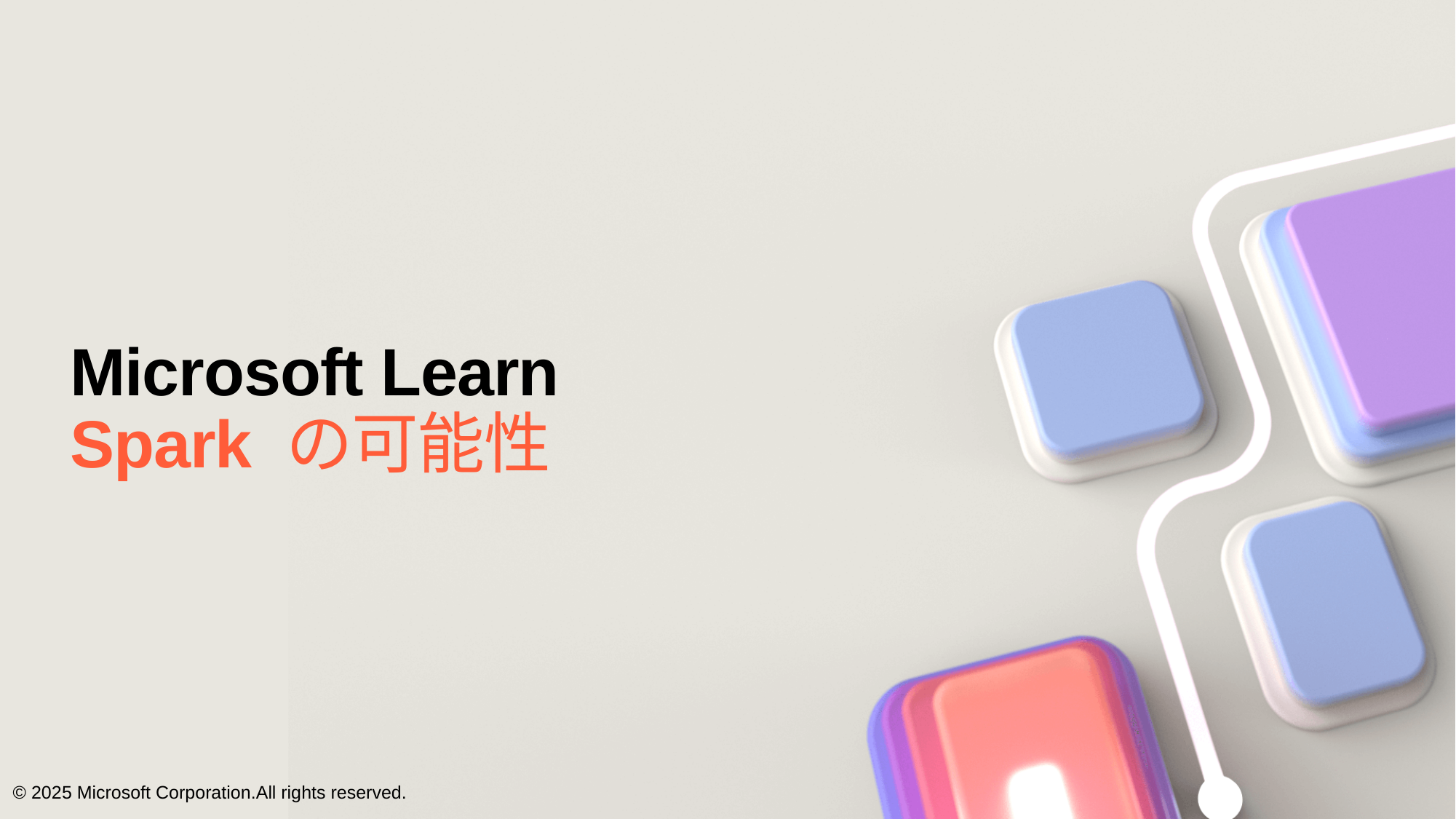

# Microsoft Learn Spark の可能性
© 2025 Microsoft Corporation.All rights reserved.